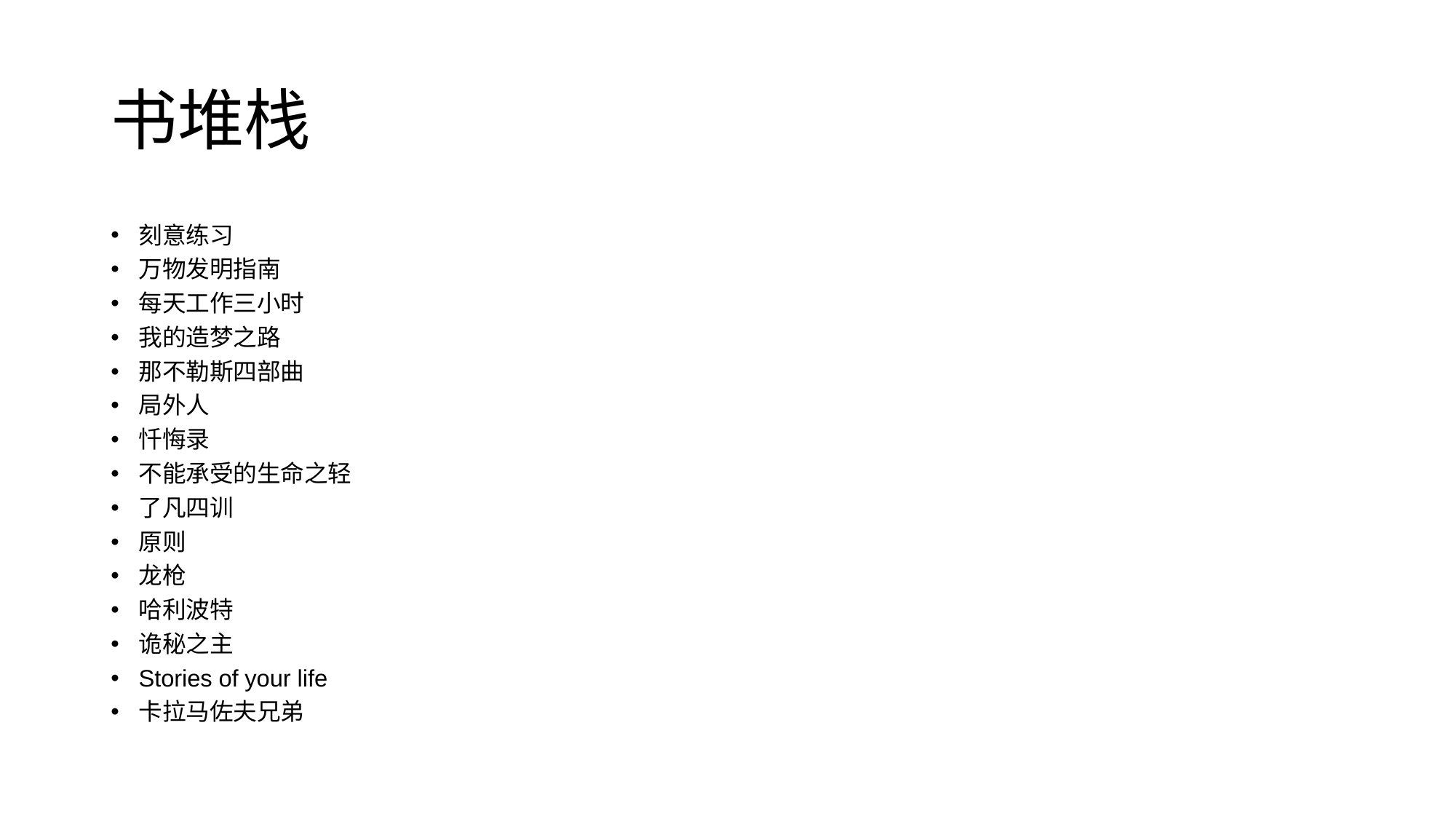

# 书堆栈
刻意练习
万物发明指南
每天工作三小时
我的造梦之路
那不勒斯四部曲
局外人
忏悔录
不能承受的生命之轻
了凡四训
原则
龙枪
哈利波特
诡秘之主
Stories of your life
卡拉马佐夫兄弟